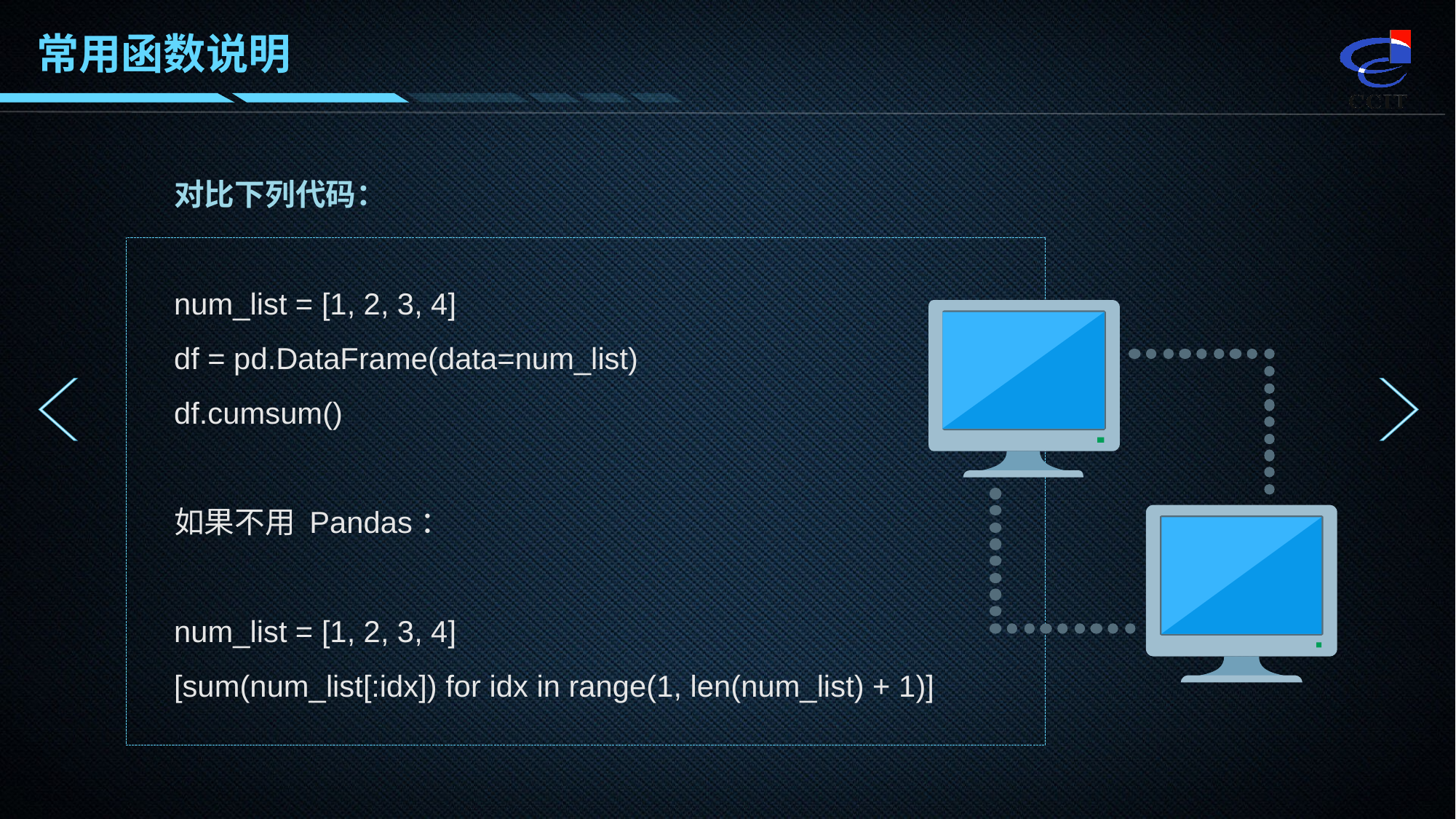

常用函数说明
对比下列代码：

num_list = [1, 2, 3, 4]
df = pd.DataFrame(data=num_list)
df.cumsum()

如果不用 Pandas：

num_list = [1, 2, 3, 4]
[sum(num_list[:idx]) for idx in range(1, len(num_list) + 1)]